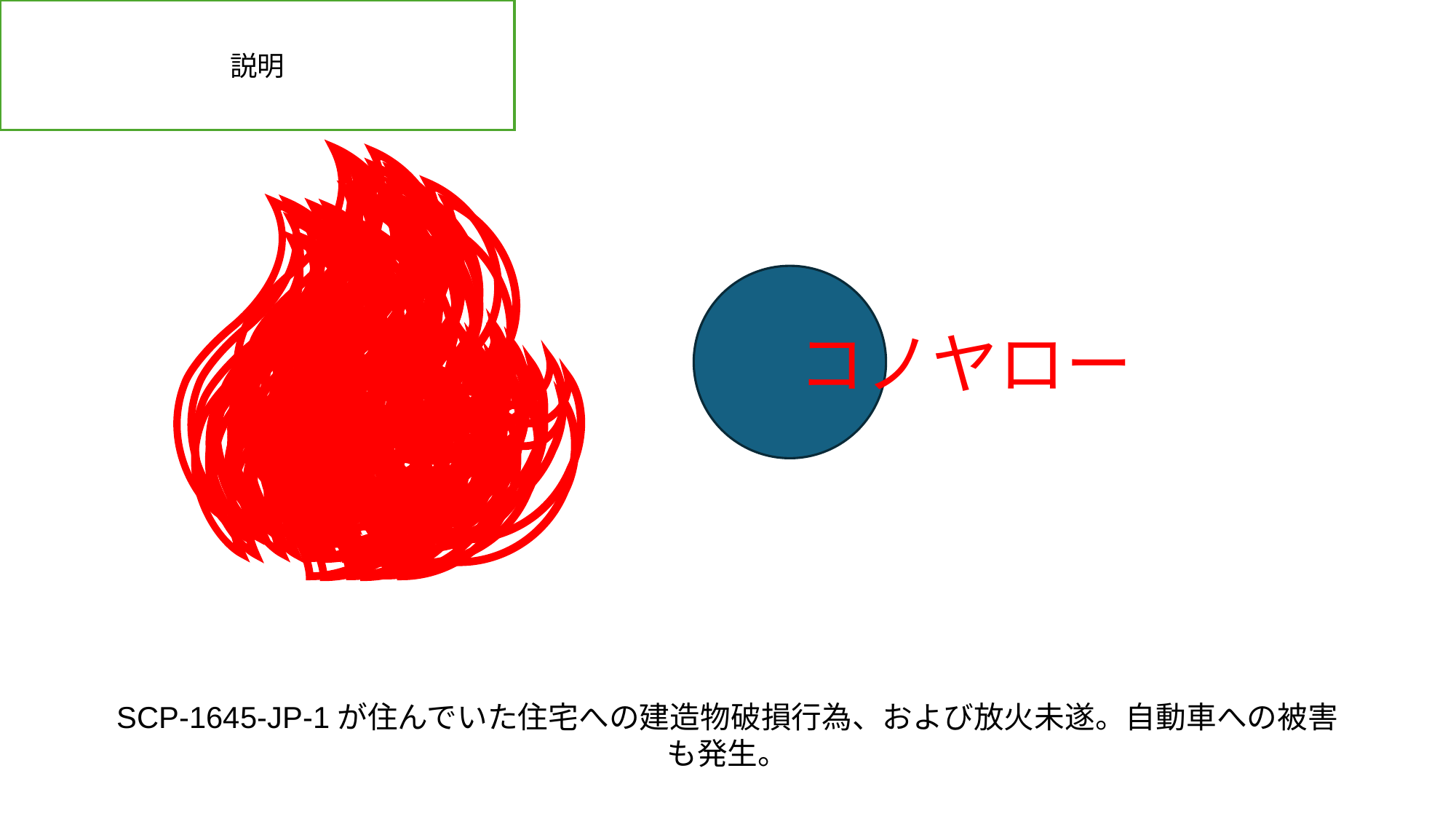

説明
コノヤロー

SCP-1645-JP-1が住んでいた住宅への建造物破損行為、および放火未遂。自動車への被害も発生。